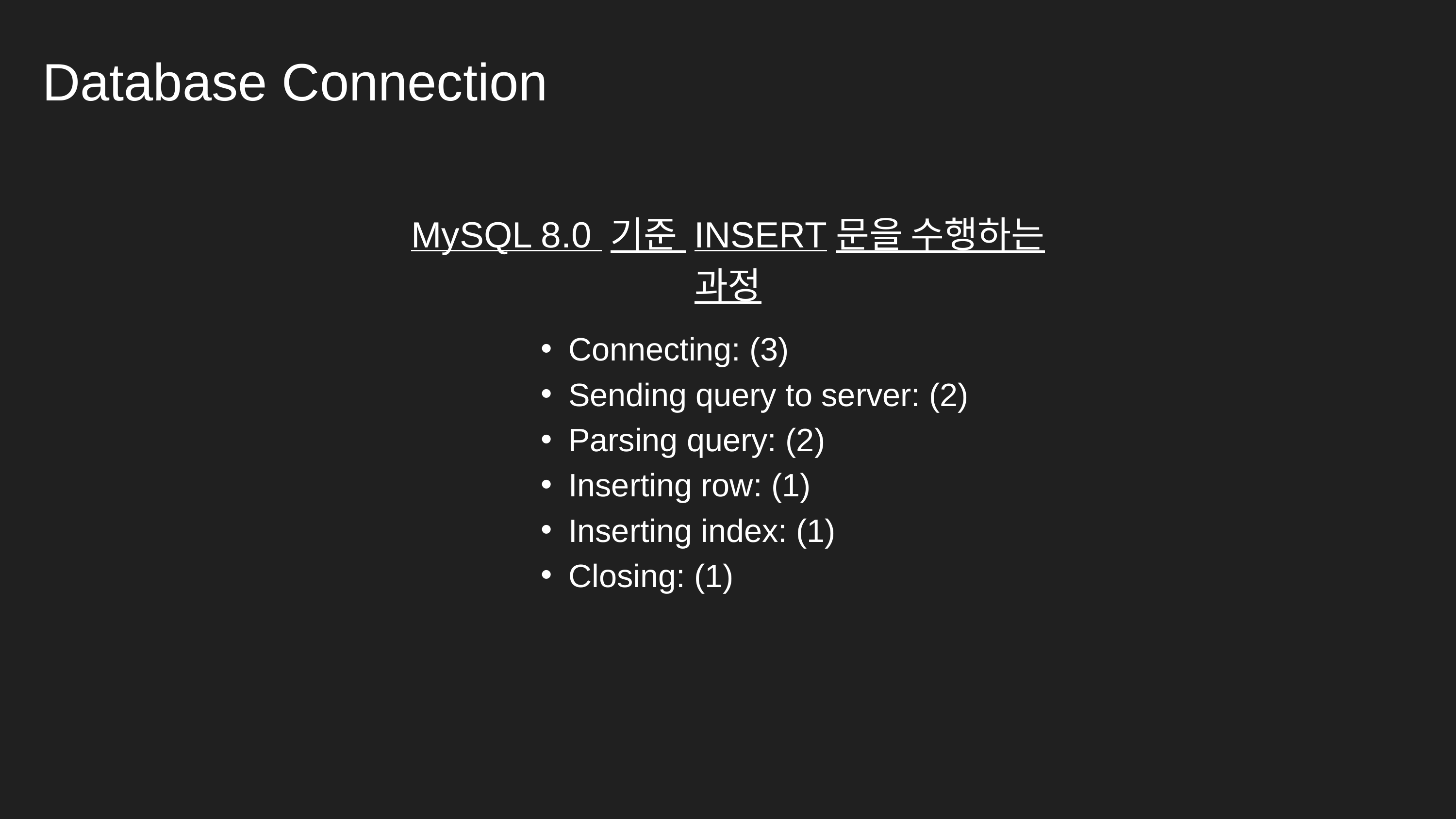

Database Connection
MySQL 8.0 기준 INSERT문을 수행하는 과정
Connecting: (3)
Sending query to server: (2)
Parsing query: (2)
Inserting row: (1)
Inserting index: (1)
Closing: (1)